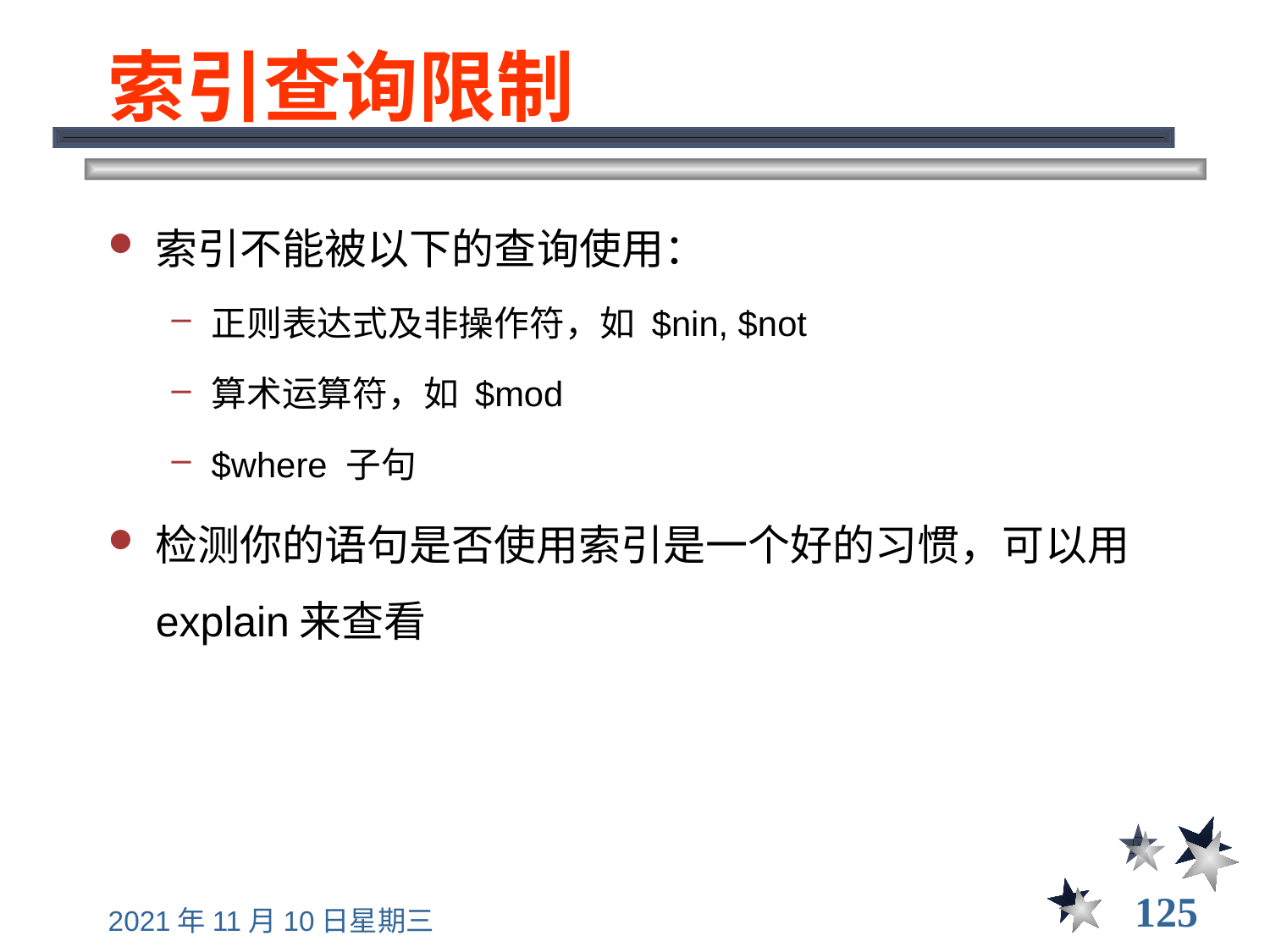

# 索引查询限制
索引不能被以下的查询使用：
正则表达式及非操作符，如 $nin, $not
算术运算符，如 $mod
$where 子句
检测你的语句是否使用索引是一个好的习惯，可以用explain来查看

125
2021年11月10日星期三
大数据管理----前言